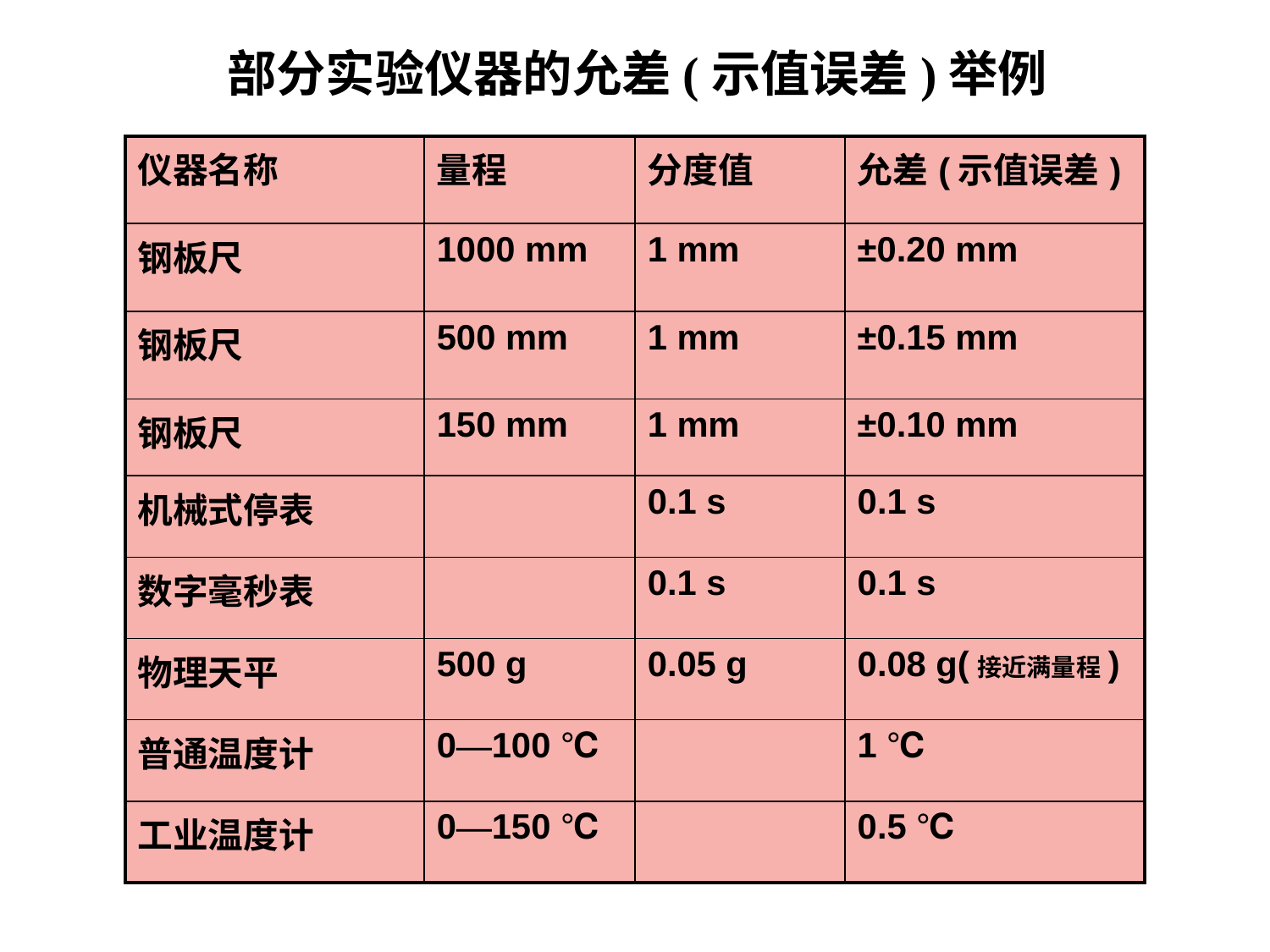

部分实验仪器的允差(示值误差)举例
| 仪器名称 | 量程 | 分度值 | 允差(示值误差) |
| --- | --- | --- | --- |
| 钢板尺 | 1000 mm | 1 mm | ±0.20 mm |
| 钢板尺 | 500 mm | 1 mm | ±0.15 mm |
| 钢板尺 | 150 mm | 1 mm | ±0.10 mm |
| 机械式停表 |  | 0.1 s | 0.1 s |
| 数字毫秒表 |  | 0.1 s | 0.1 s |
| 物理天平 | 500 g | 0.05 g | 0.08 g(接近满量程) |
| 普通温度计 | 0—100 ℃ |  | 1 ℃ |
| 工业温度计 | 0—150 ℃ |  | 0.5 ℃ |